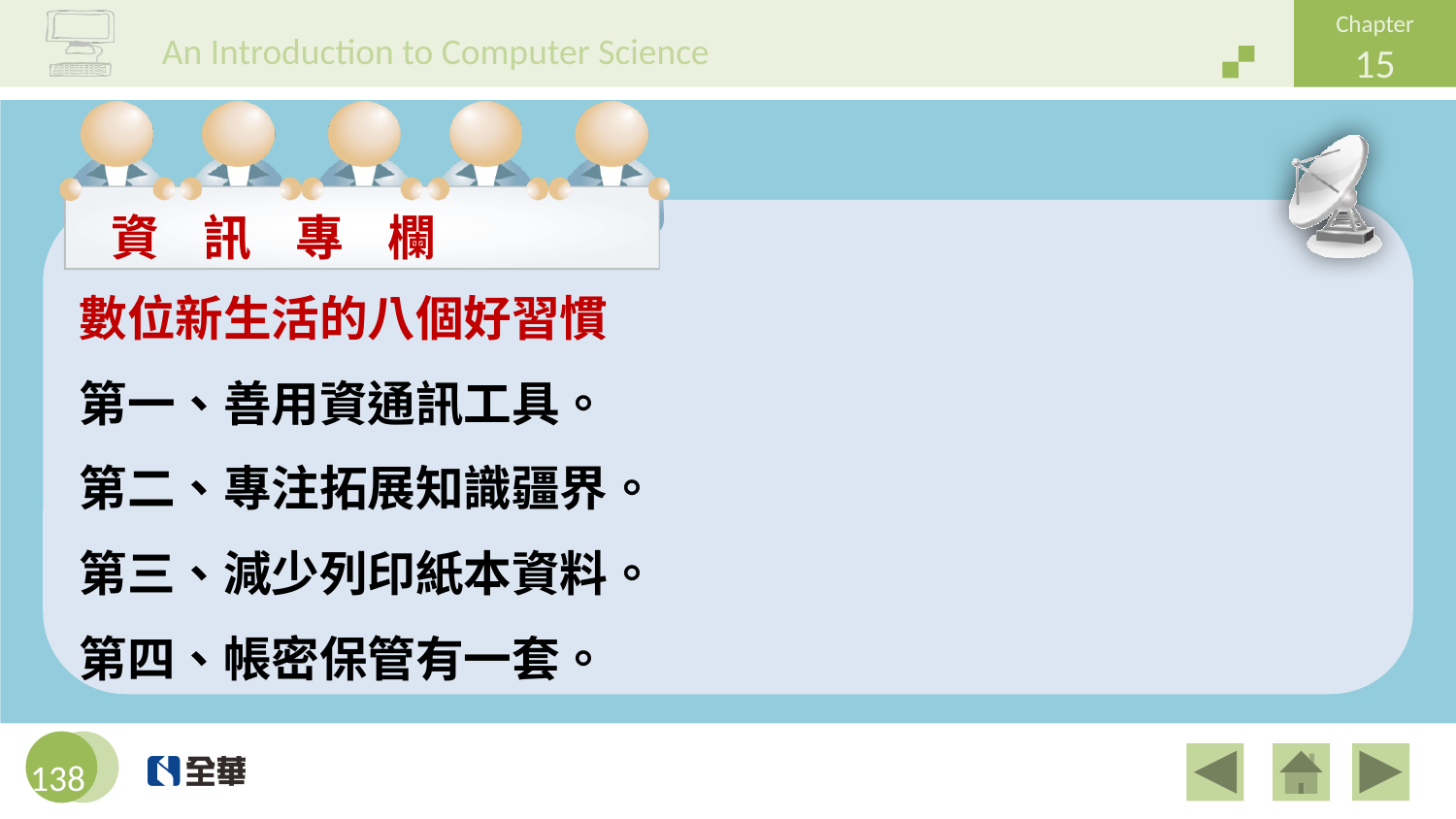

數位新生活的八個好習慣
第一、善用資通訊工具。
第二、專注拓展知識疆界。
第三、減少列印紙本資料。
第四、帳密保管有一套。